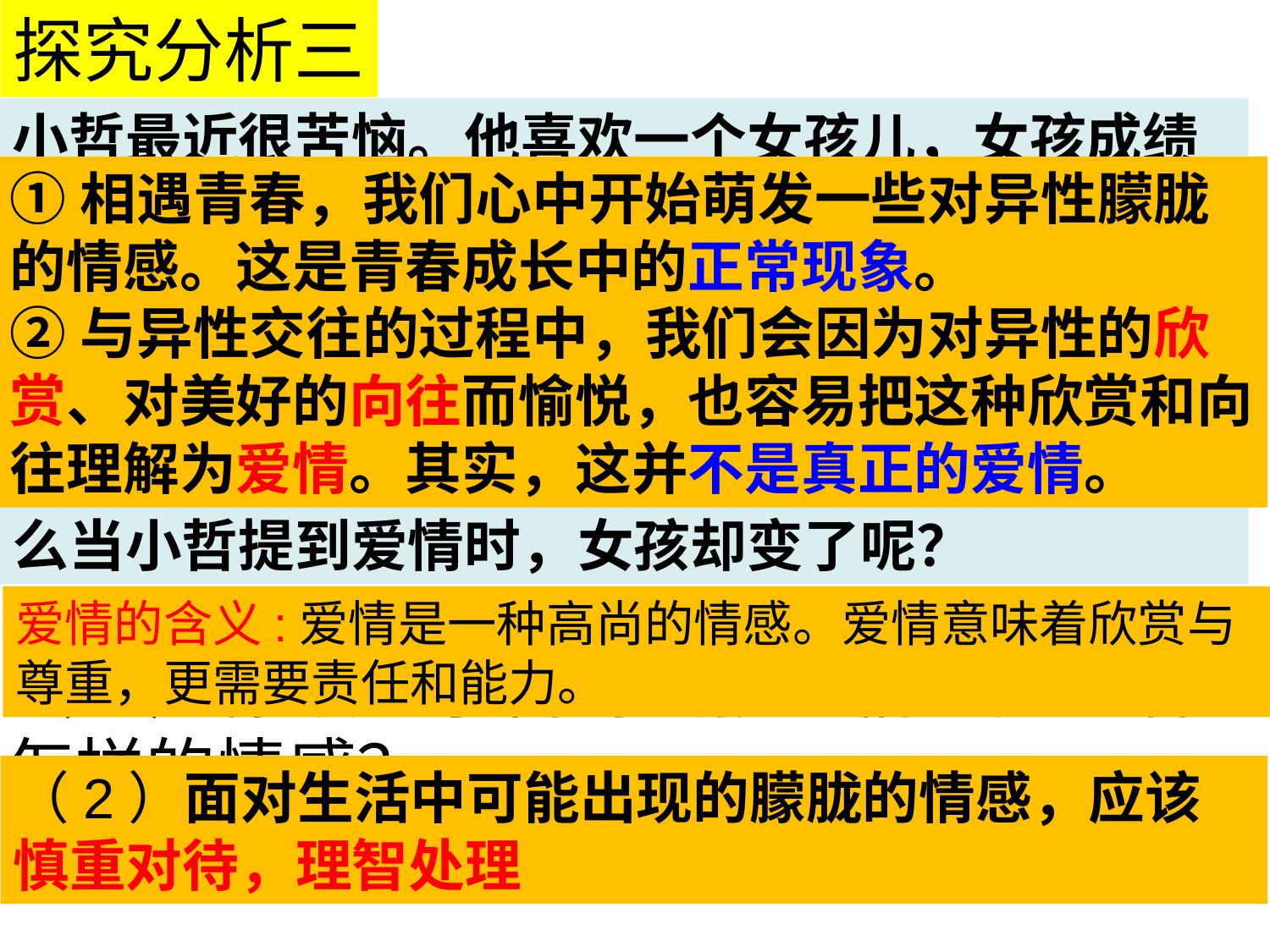

探究分析三
小哲最近很苦恼。他喜欢一个女孩儿，女孩成绩好，表现出色，他们总是在一起学习，共同探讨问题，无话不谈，小哲意识到自己越来越喜欢独立、能干、孝顺、善解人意的女孩，于是小哲向她表白了，但是她却生气了，甚至开始疏远小哲。难道小哲错了吗？本来两个人相处得挺好，为什么当小哲提到爱情时，女孩却变了呢？
①相遇青春，我们心中开始萌发一些对异性朦胧的情感。这是青春成长中的正常现象。
②与异性交往的过程中，我们会因为对异性的欣赏、对美好的向往而愉悦，也容易把这种欣赏和向往理解为爱情。其实，这并不是真正的爱情。

爱情的含义:爱情是一种高尚的情感。爱情意味着欣赏与尊重，更需要责任和能力。
（1）你认为小哲对女孩的情感是一种怎样的情感？
（2）当你面对这种事情时，你会怎样做？
（2）面对生活中可能出现的朦胧的情感，应该慎重对待，理智处理